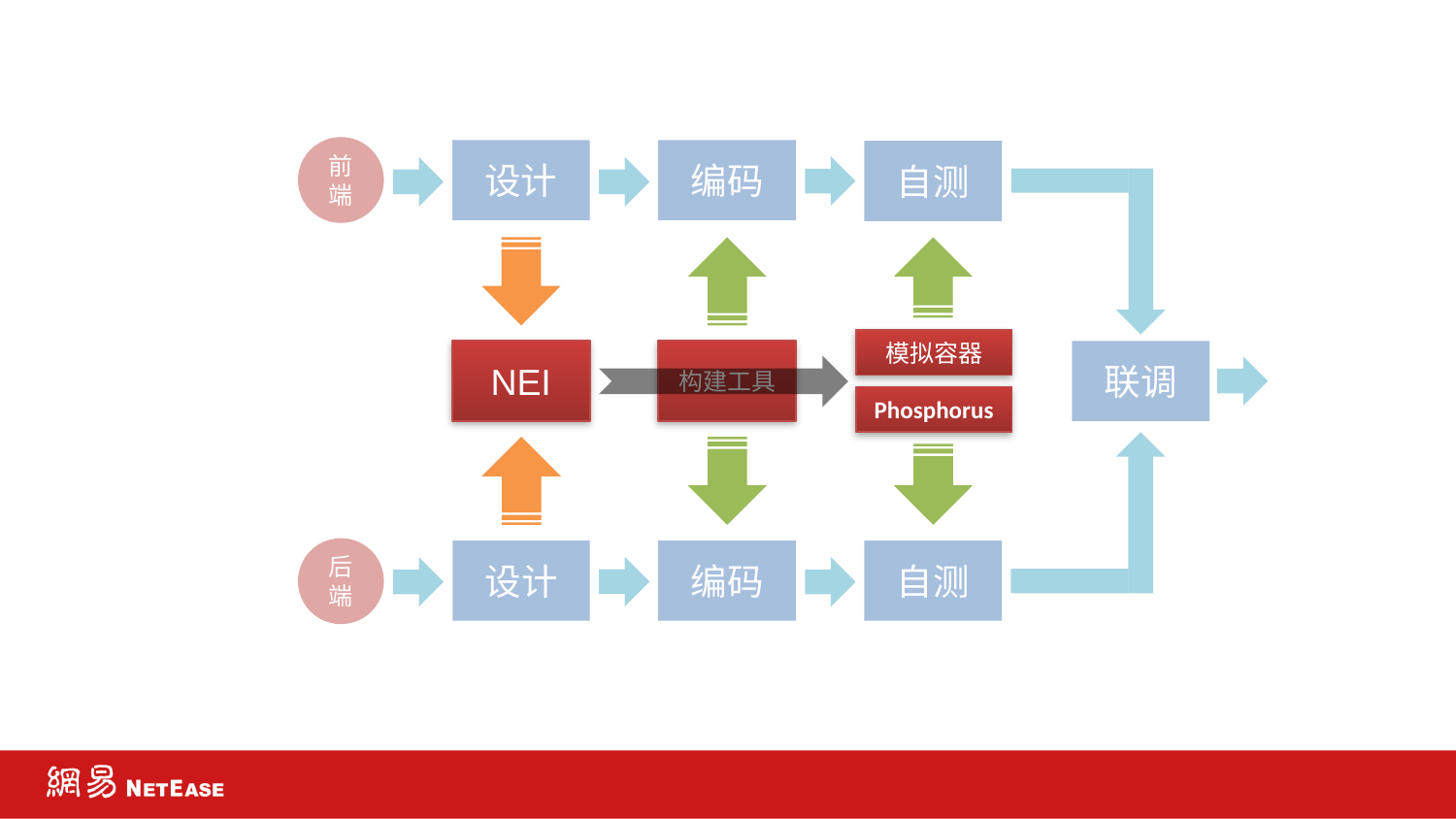

前端
设计
编码
自测

模拟容器
NEI
构建工具
联调

Phosphorus

后端
设计
编码
自测